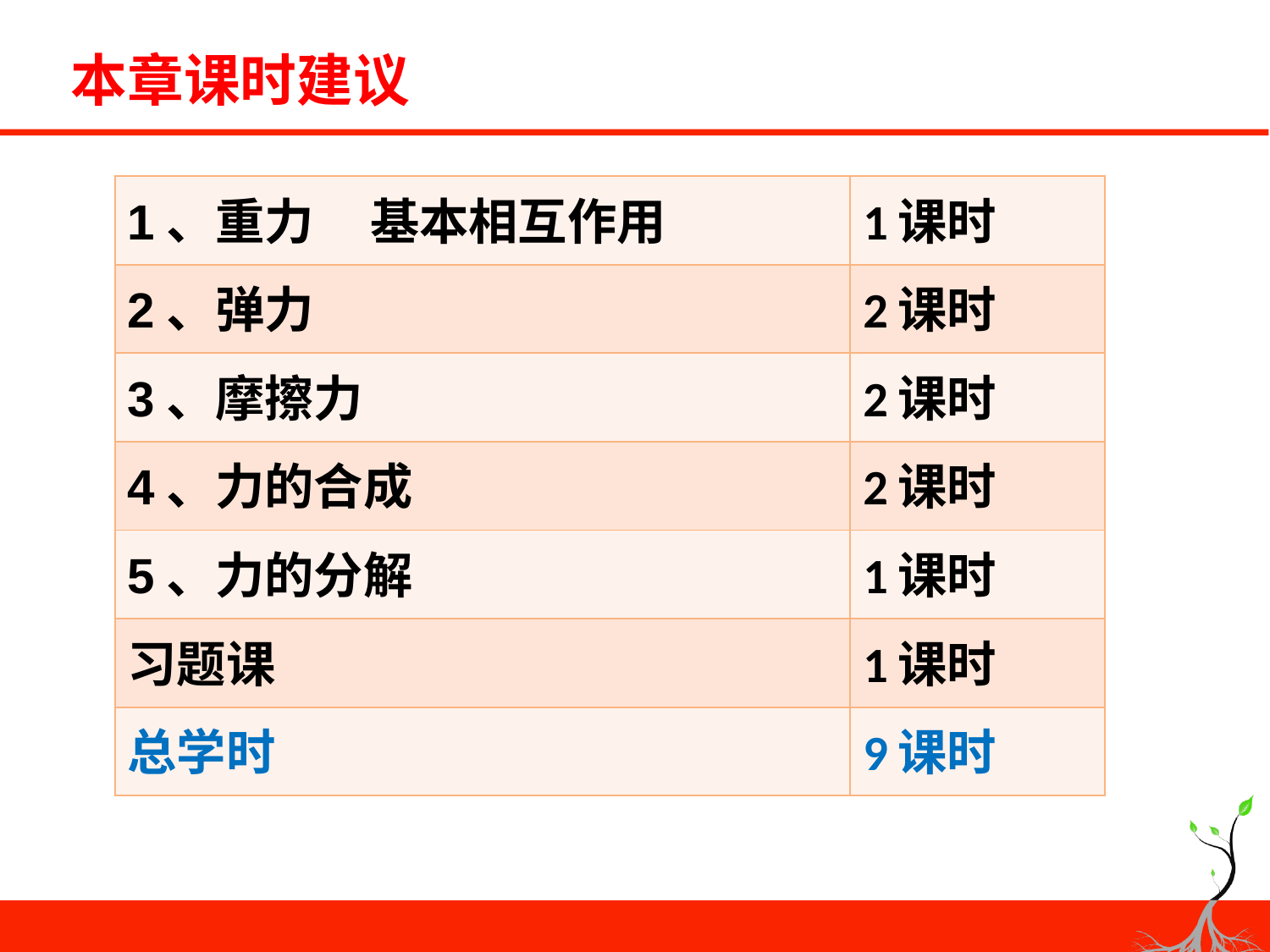

# 本章课时建议
| 1、重力 基本相互作用 | 1课时 |
| --- | --- |
| 2、弹力 | 2课时 |
| 3、摩擦力 | 2课时 |
| 4、力的合成 | 2课时 |
| 5、力的分解 | 1课时 |
| 习题课 | 1课时 |
| 总学时 | 9课时 |